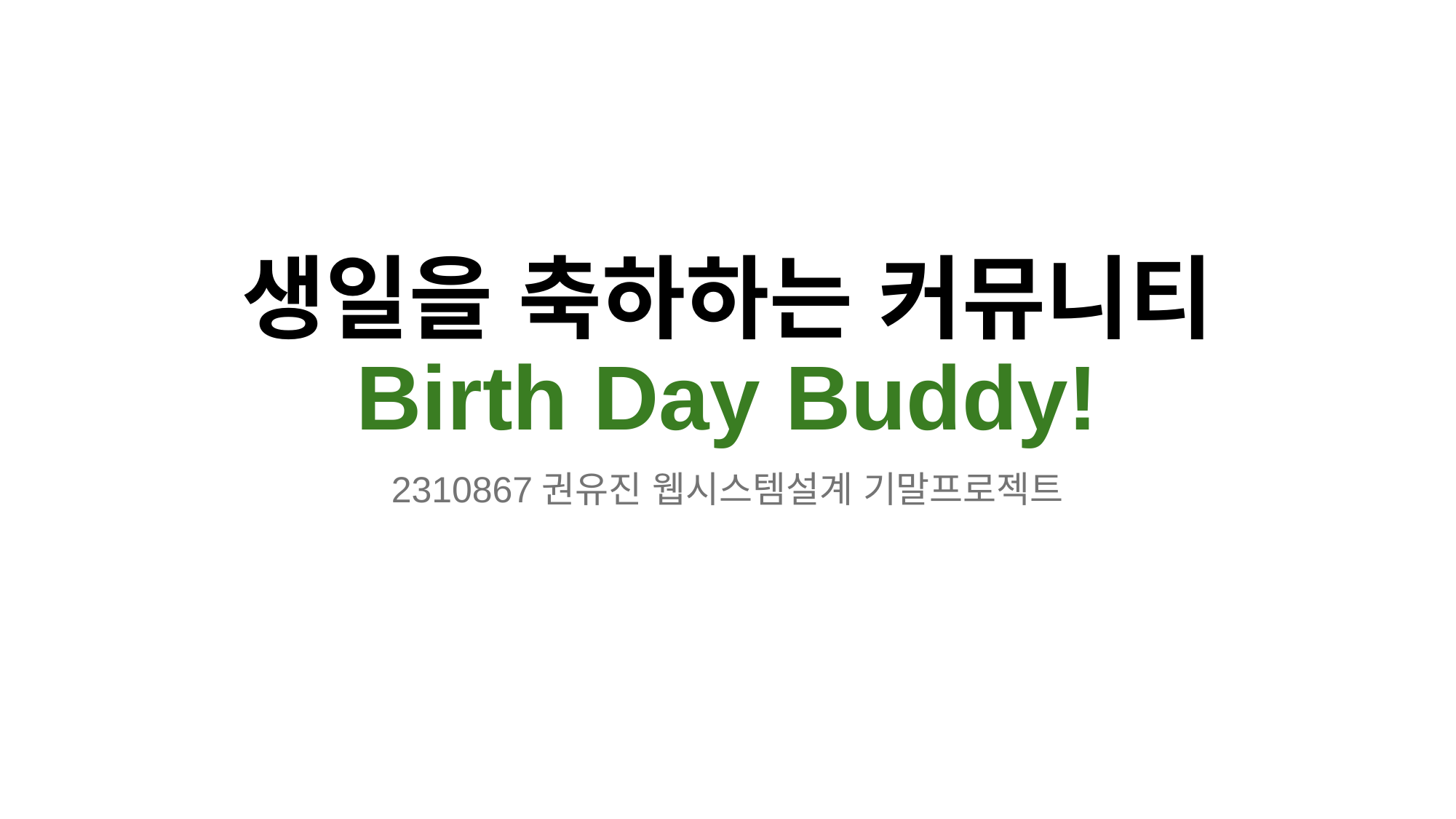

# 생일을 축하하는 커뮤니티 Birth Day Buddy!
2310867권유진 웹시스템설계 기말프로젝트